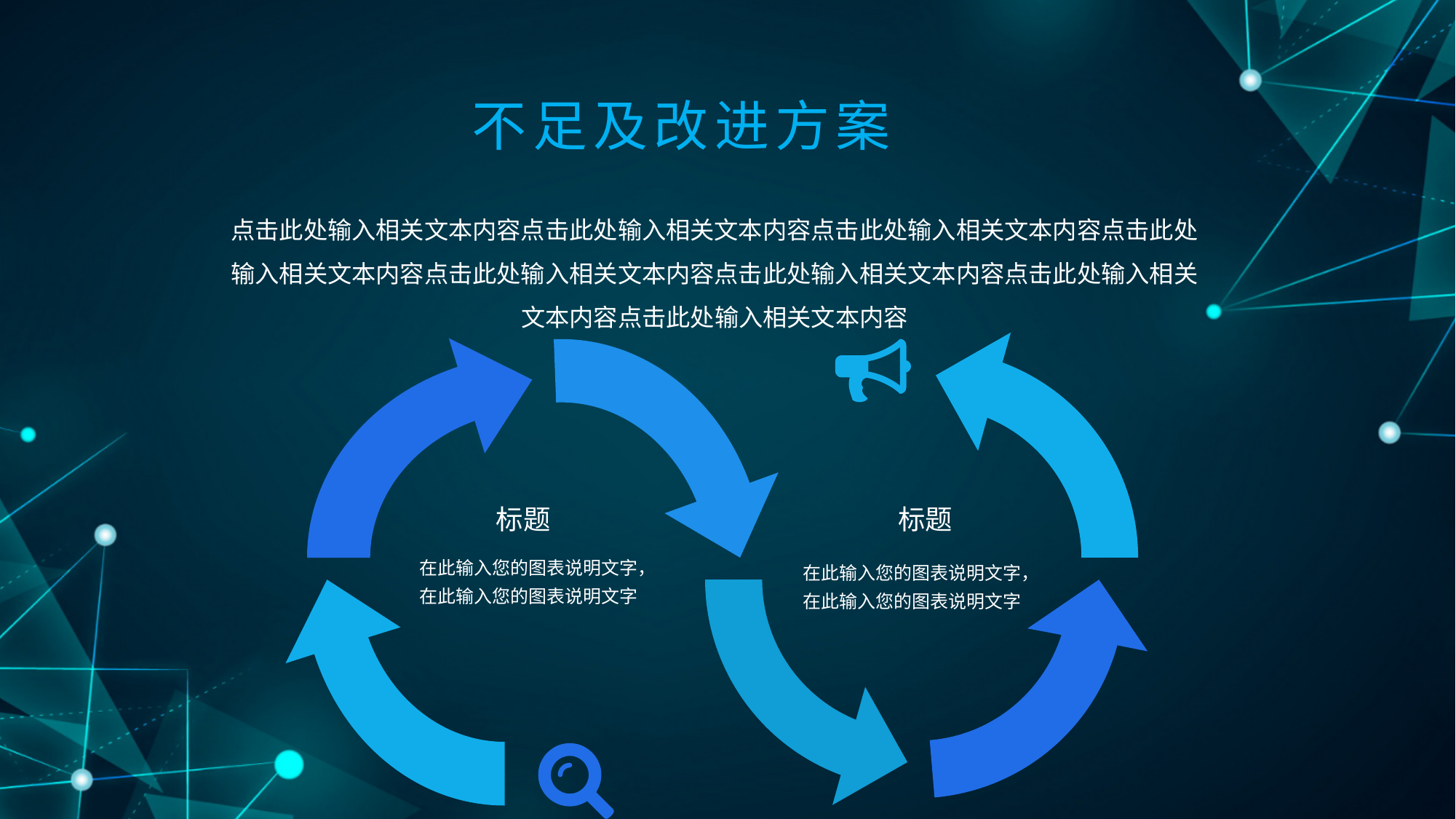

不足及改进方案
点击此处输入相关文本内容点击此处输入相关文本内容点击此处输入相关文本内容点击此处输入相关文本内容点击此处输入相关文本内容点击此处输入相关文本内容点击此处输入相关文本内容点击此处输入相关文本内容

标题
标题
在此输入您的图表说明文字，在此输入您的图表说明文字
在此输入您的图表说明文字，在此输入您的图表说明文字